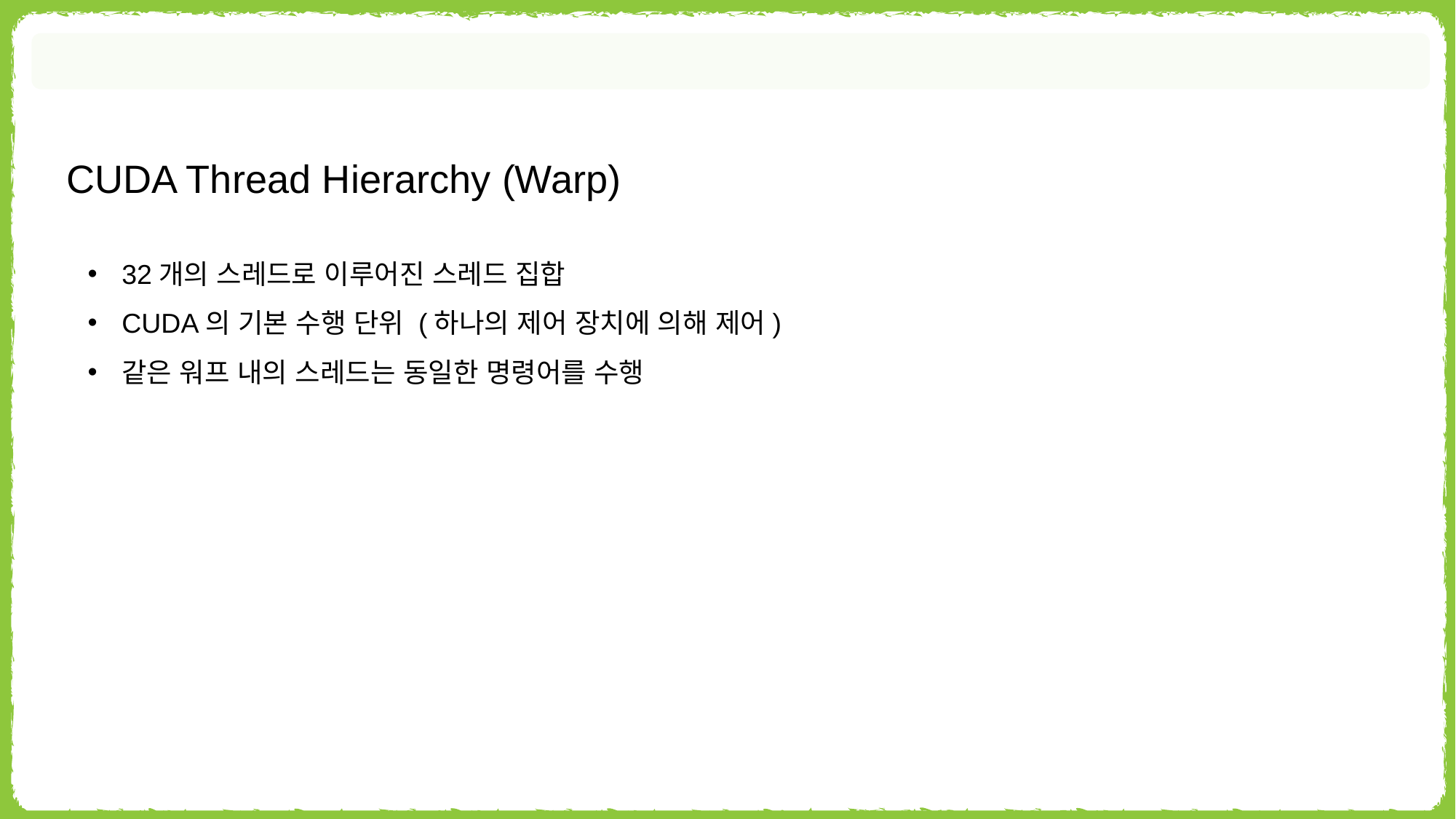

CUDA Thread Hierarchy (Warp)
32개의 스레드로 이루어진 스레드 집합
CUDA의 기본 수행 단위 (하나의 제어 장치에 의해 제어)
같은 워프 내의 스레드는 동일한 명령어를 수행